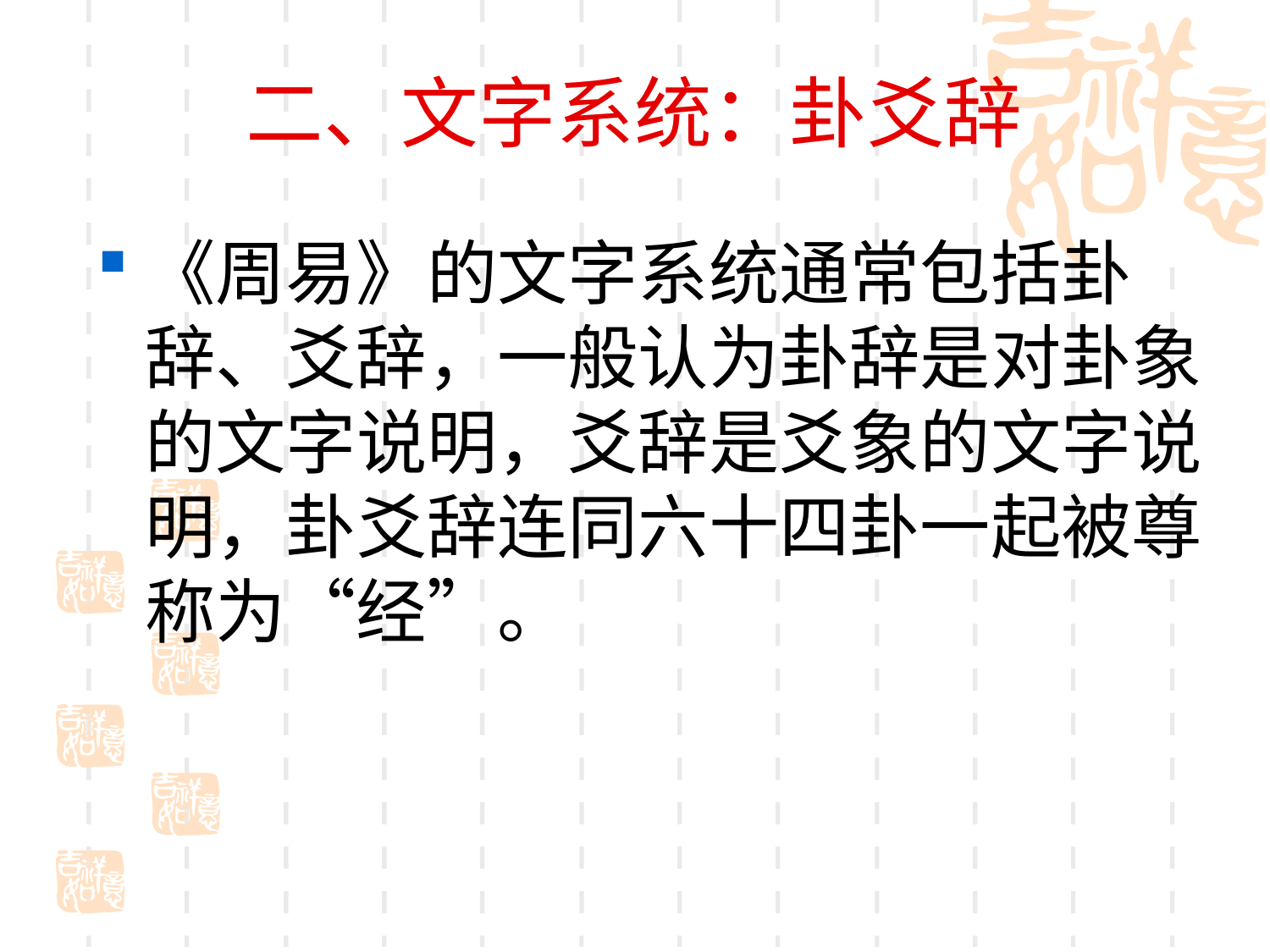

# 二、文字系统：卦爻辞
《周易》的文字系统通常包括卦辞、爻辞，一般认为卦辞是对卦象的文字说明，爻辞是爻象的文字说明，卦爻辞连同六十四卦一起被尊称为“经”。